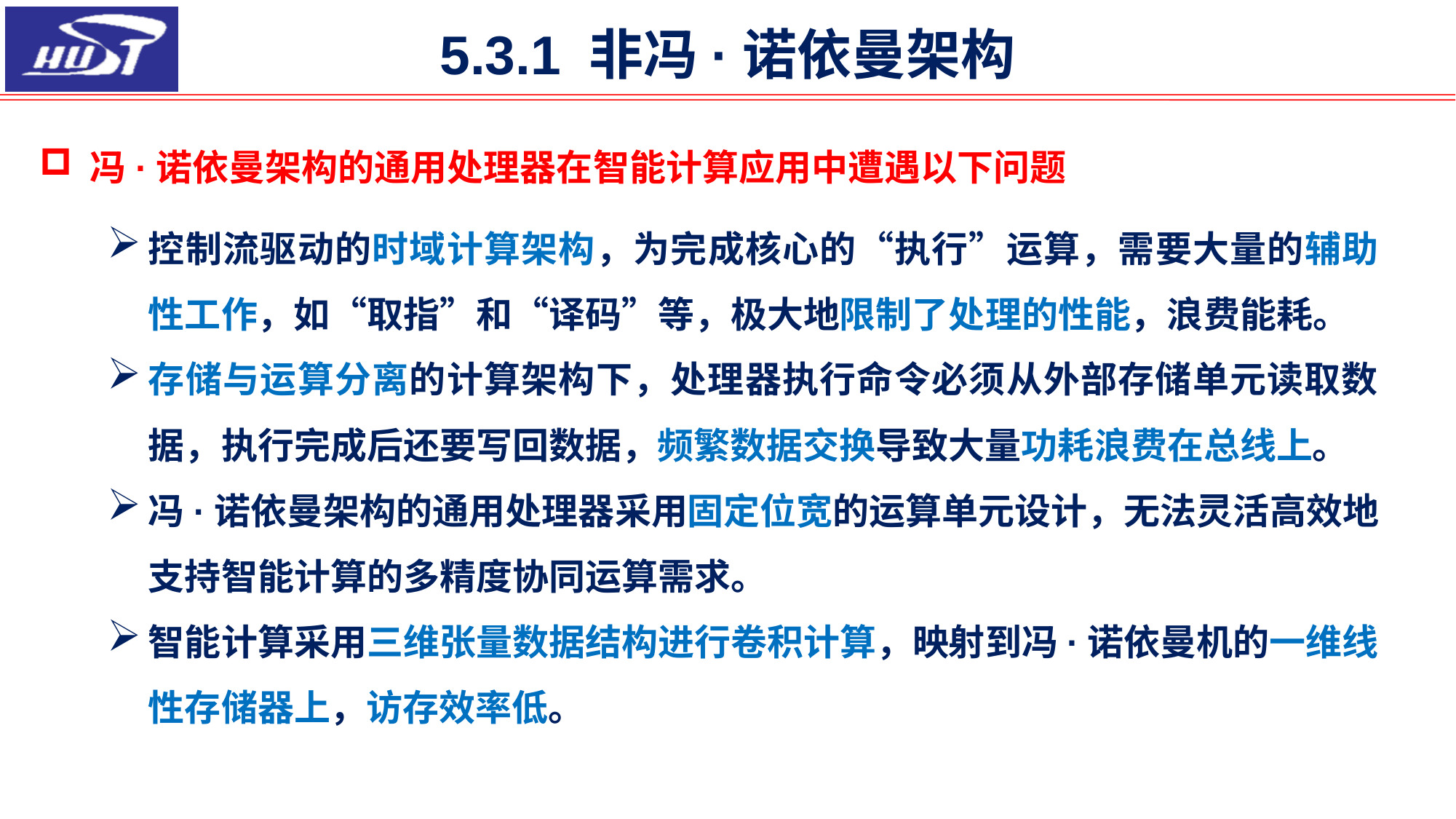

# 5.3.1 非冯·诺依曼架构
 冯·诺依曼架构的通用处理器在智能计算应用中遭遇以下问题
控制流驱动的时域计算架构，为完成核心的“执行”运算，需要大量的辅助性工作，如“取指”和“译码”等，极大地限制了处理的性能，浪费能耗。
存储与运算分离的计算架构下，处理器执行命令必须从外部存储单元读取数据，执行完成后还要写回数据，频繁数据交换导致大量功耗浪费在总线上。
冯·诺依曼架构的通用处理器采用固定位宽的运算单元设计，无法灵活高效地支持智能计算的多精度协同运算需求。
智能计算采用三维张量数据结构进行卷积计算，映射到冯·诺依曼机的一维线性存储器上，访存效率低。
6